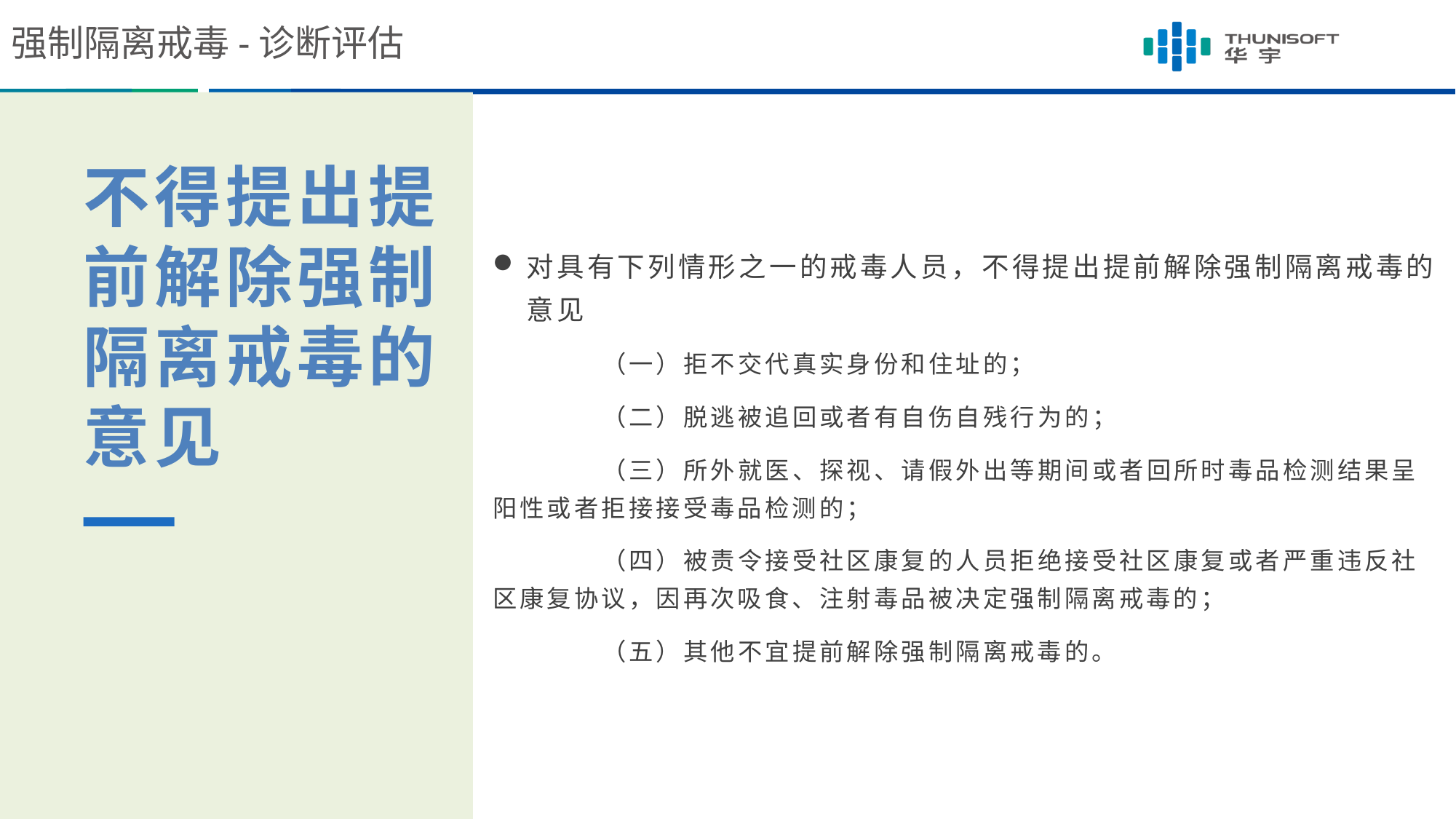

强制隔离戒毒-诊断评估

对具有下列情形之一的戒毒人员，不得提出提前解除强制隔离戒毒的意见
	（一）拒不交代真实身份和住址的；
	（二）脱逃被追回或者有自伤自残行为的；
	（三）所外就医、探视、请假外出等期间或者回所时毒品检测结果呈阳性或者拒接接受毒品检测的；
	（四）被责令接受社区康复的人员拒绝接受社区康复或者严重违反社区康复协议，因再次吸食、注射毒品被决定强制隔离戒毒的；
	（五）其他不宜提前解除强制隔离戒毒的。
不得提出提前解除强制隔离戒毒的意见

112